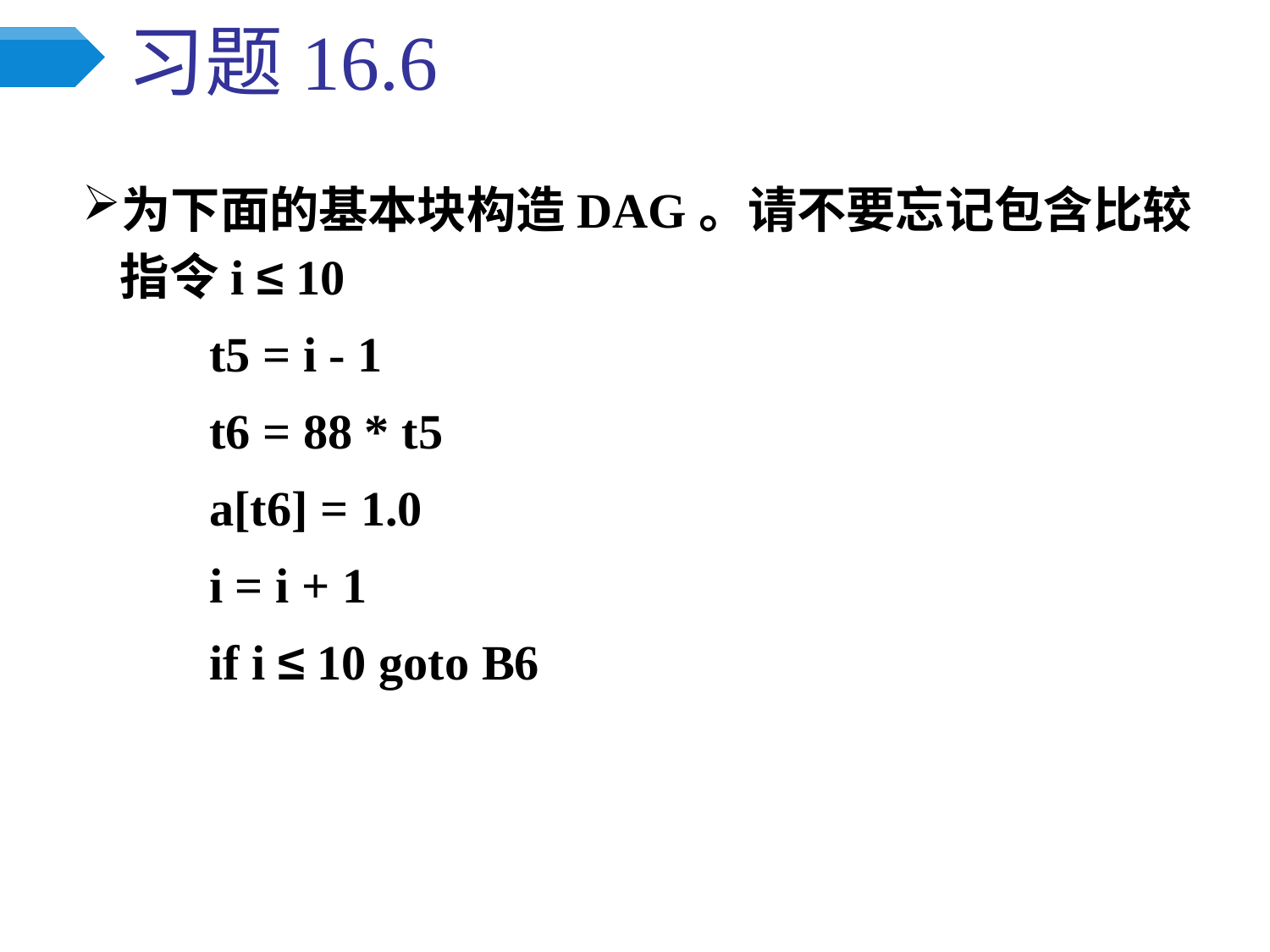

# 习题16.6
为下面的基本块构造DAG。请不要忘记包含比较指令i ≤ 10
	t5 = i - 1
	t6 = 88 * t5
	a[t6] = 1.0
	i = i + 1
	if i ≤ 10 goto B6